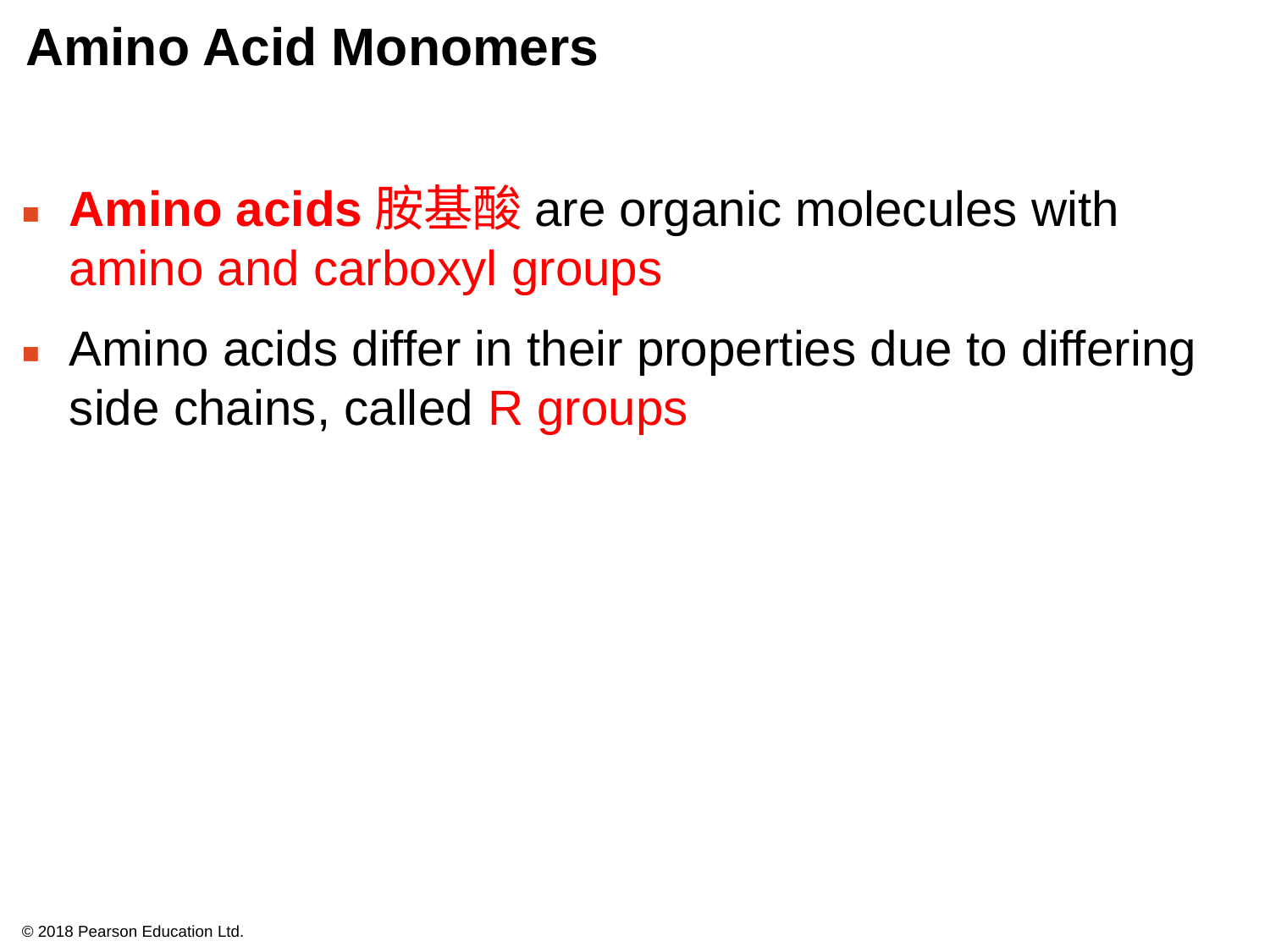

# Amino Acid Monomers
Amino acids胺基酸are organic molecules with amino and carboxyl groups
Amino acids differ in their properties due to differing side chains, called R groups
© 2018 Pearson Education Ltd.